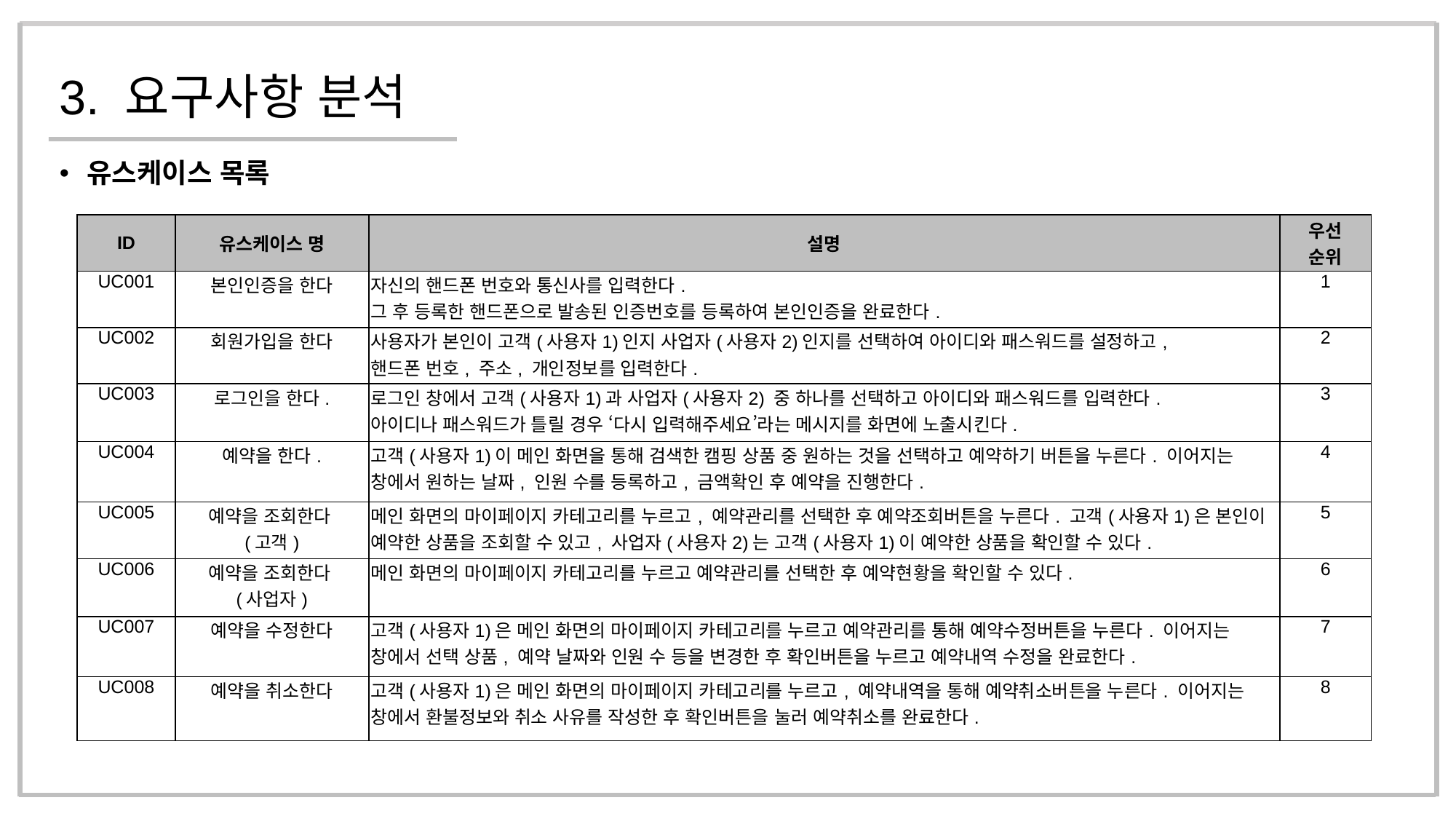

# 3. 요구사항 분석

유스케이스 목록
| ID | 유스케이스 명 | 설명 | 우선 순위 |
| --- | --- | --- | --- |
| UC001 | 본인인증을 한다 | 자신의 핸드폰 번호와 통신사를 입력한다. 그 후 등록한 핸드폰으로 발송된 인증번호를 등록하여 본인인증을 완료한다. | 1 |
| UC002 | 회원가입을 한다 | 사용자가 본인이 고객(사용자1)인지 사업자(사용자2)인지를 선택하여 아이디와 패스워드를 설정하고, 핸드폰 번호, 주소, 개인정보를 입력한다. | 2 |
| UC003 | 로그인을 한다. | 로그인 창에서 고객(사용자1)과 사업자(사용자2) 중 하나를 선택하고 아이디와 패스워드를 입력한다. 아이디나 패스워드가 틀릴 경우 ‘다시 입력해주세요’라는 메시지를 화면에 노출시킨다. | 3 |
| UC004 | 예약을 한다. | 고객(사용자1)이 메인 화면을 통해 검색한 캠핑 상품 중 원하는 것을 선택하고 예약하기 버튼을 누른다. 이어지는 창에서 원하는 날짜, 인원 수를 등록하고, 금액확인 후 예약을 진행한다. | 4 |
| UC005 | 예약을 조회한다 (고객) | 메인 화면의 마이페이지 카테고리를 누르고, 예약관리를 선택한 후 예약조회버튼을 누른다. 고객(사용자1)은 본인이 예약한 상품을 조회할 수 있고, 사업자(사용자2)는 고객(사용자1)이 예약한 상품을 확인할 수 있다. | 5 |
| UC006 | 예약을 조회한다 (사업자) | 메인 화면의 마이페이지 카테고리를 누르고 예약관리를 선택한 후 예약현황을 확인할 수 있다. | 6 |
| UC007 | 예약을 수정한다 | 고객(사용자1)은 메인 화면의 마이페이지 카테고리를 누르고 예약관리를 통해 예약수정버튼을 누른다. 이어지는 창에서 선택 상품, 예약 날짜와 인원 수 등을 변경한 후 확인버튼을 누르고 예약내역 수정을 완료한다. | 7 |
| UC008 | 예약을 취소한다 | 고객(사용자1)은 메인 화면의 마이페이지 카테고리를 누르고, 예약내역을 통해 예약취소버튼을 누른다. 이어지는 창에서 환불정보와 취소 사유를 작성한 후 확인버튼을 눌러 예약취소를 완료한다. | 8 |